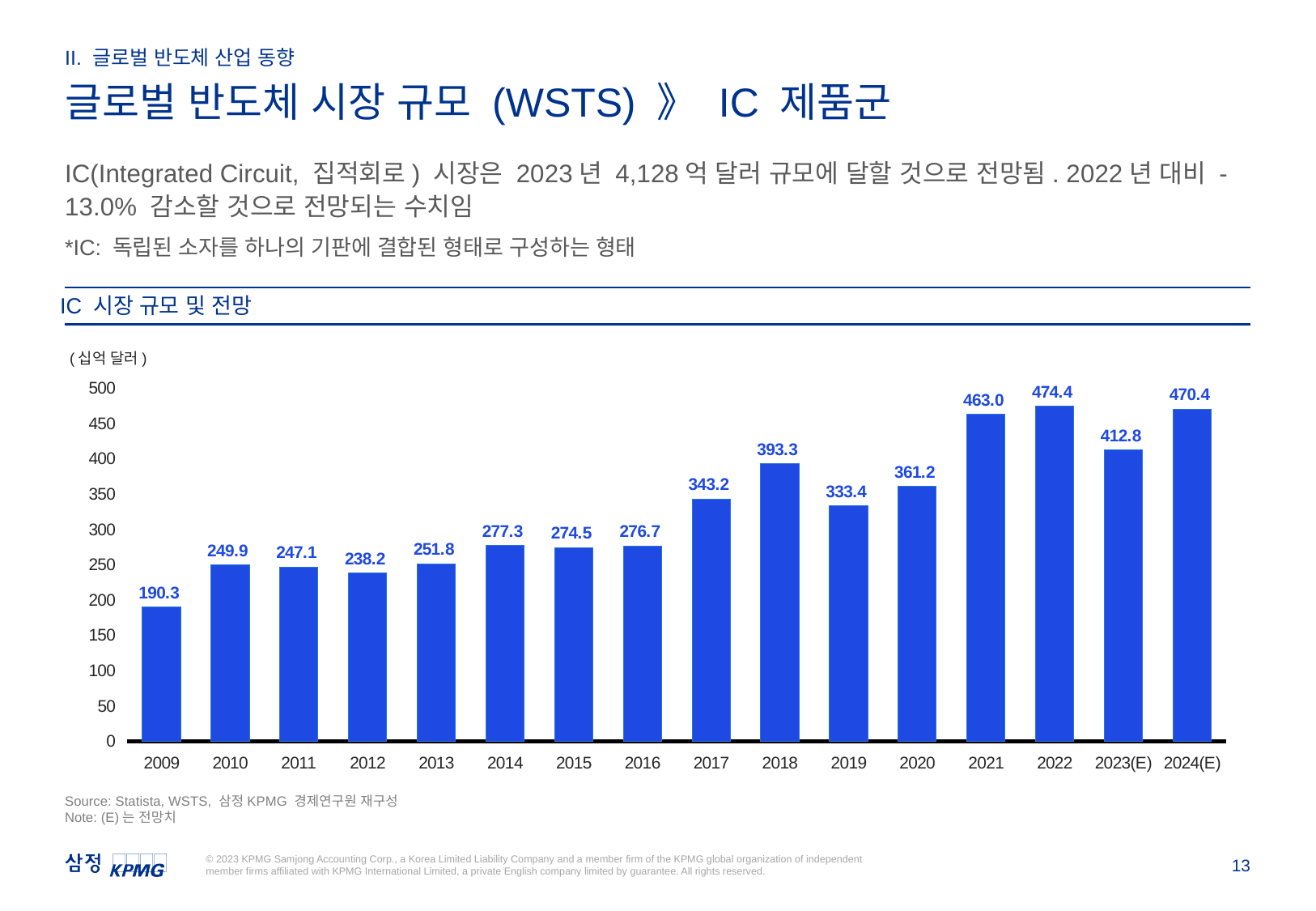

II. 글로벌 반도체 산업 동향
글로벌 반도체 시장 규모 (WSTS) 》 IC 제품군
IC(Integrated Circuit, 집적회로) 시장은 2023년 4,128억 달러 규모에 달할 것으로 전망됨. 2022년 대비 -13.0% 감소할 것으로 전망되는 수치임
*IC: 독립된 소자를 하나의 기판에 결합된 형태로 구성하는 형태
IC 시장 규모 및 전망
(십억 달러)

### Chart

| Category | Column1 |
|---|---|
| 2009 | 190.34 |
| 2010 | 249.9 |
| 2011 | 247.07 |
| 2012 | 238.24 |
| 2013 | 251.78 |
| 2014 | 277.3 |
| 2015 | 274.48 |
| 2016 | 276.7 |
| 2017 | 343.19 |
| 2018 | 393.29 |
| 2019 | 333.35 |
| 2020 | 361.23 |
| 2021 | 463.0 |
| 2022 | 474.4 |
| 2023(E) | 412.83 |
| 2024(E) | 470.35 |
Source: Statista, WSTS, 삼정KPMG 경제연구원 재구성
Note: (E)는 전망치